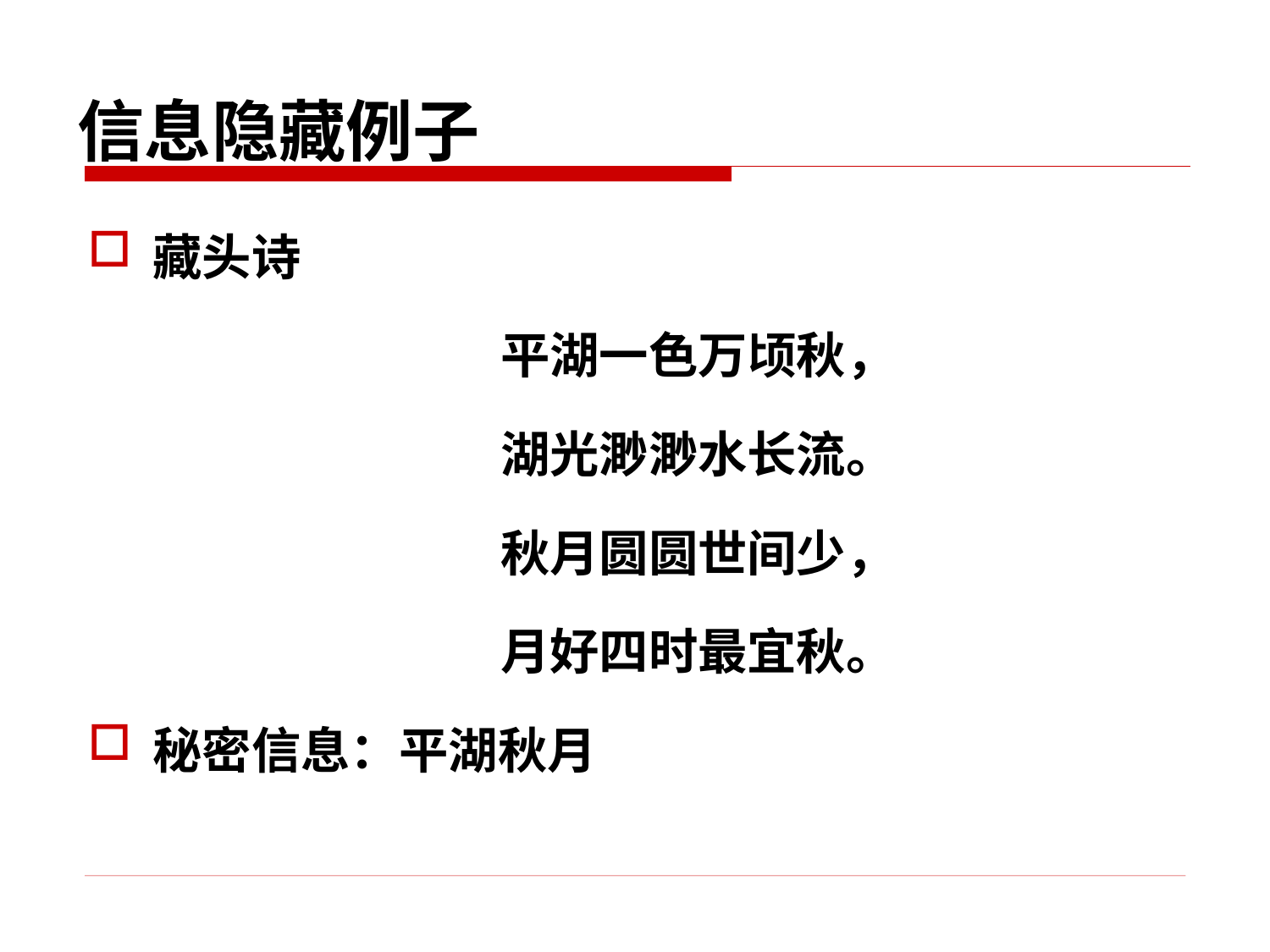

# 信息隐藏例子
藏头诗
平湖一色万顷秋，
湖光渺渺水长流。
秋月圆圆世间少，
月好四时最宜秋。
秘密信息：平湖秋月